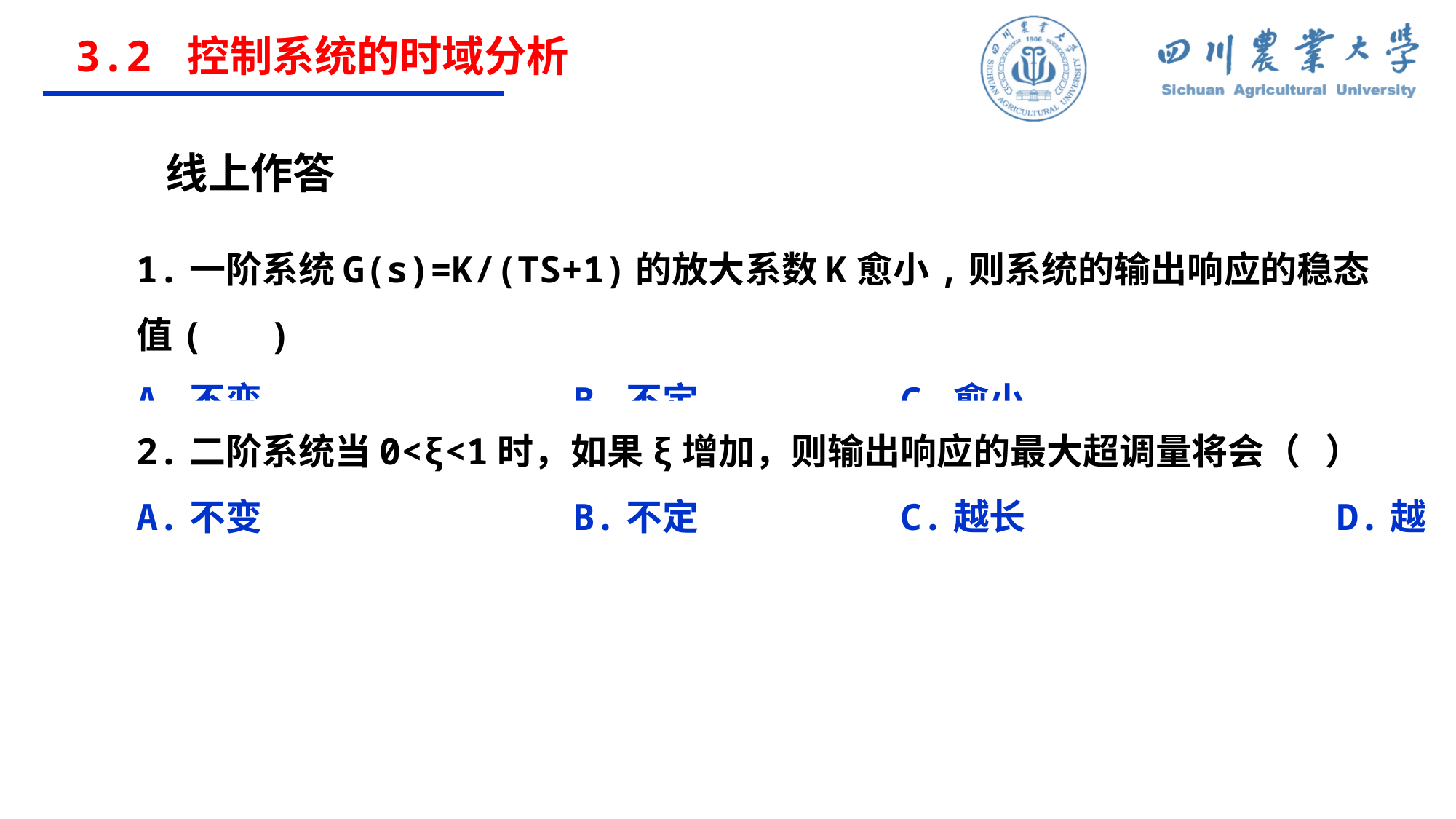

3.2 控制系统的时域分析
线上作答
1.一阶系统G(s)=K/(TS+1)的放大系数K愈小,则系统的输出响应的稳态值(   )
A.不变			B.不定 		C.愈小			D.愈大
2.二阶系统当0<ξ<1时，如果ξ增加，则输出响应的最大超调量将会（   ）
A.不变			B.不定 		C.越长			D.越